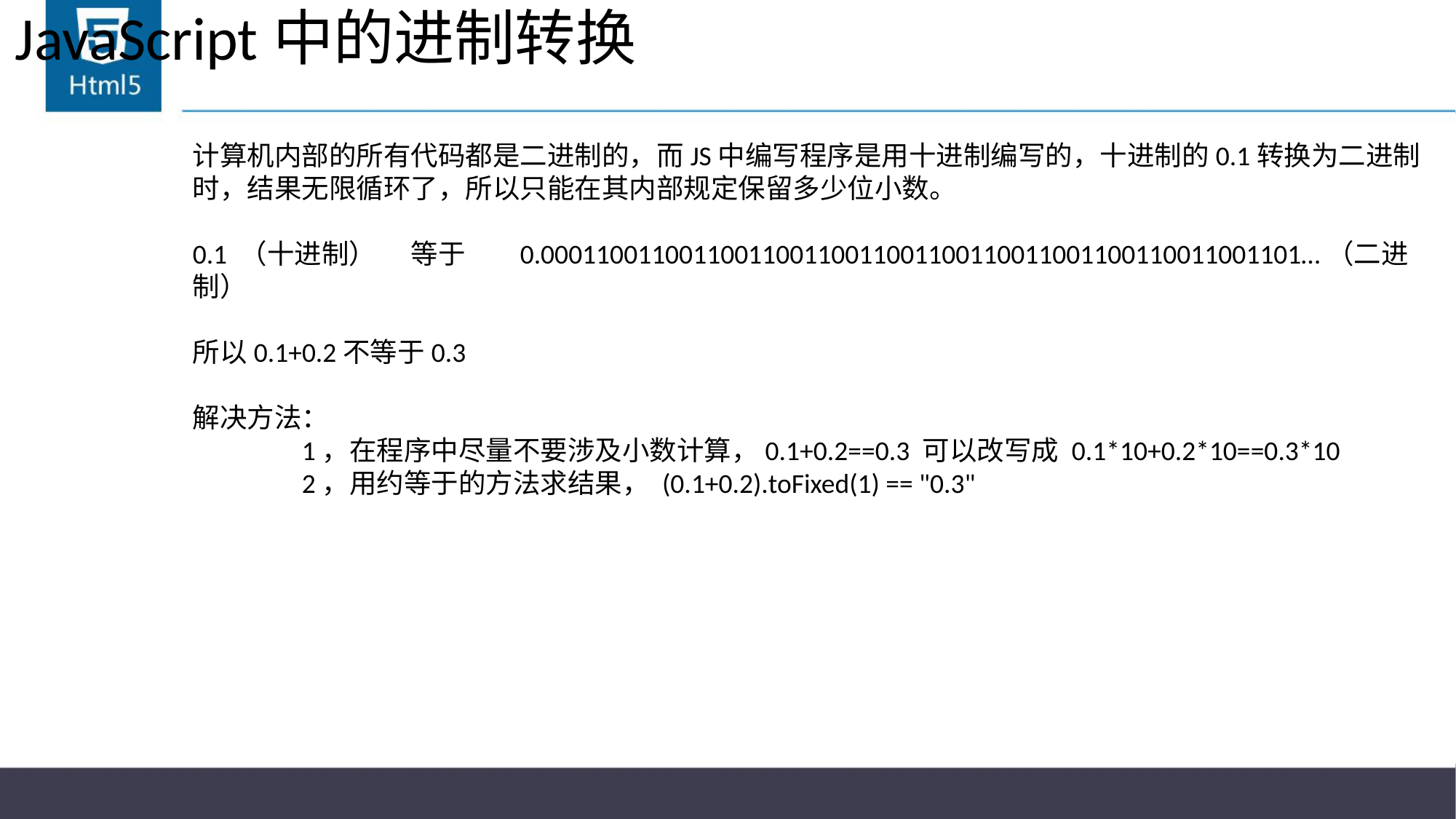

# JavaScript中的进制转换
计算机内部的所有代码都是二进制的，而JS中编写程序是用十进制编写的，十进制的0.1转换为二进制时，结果无限循环了，所以只能在其内部规定保留多少位小数。

0.1 （十进制）	等于	0.0001100110011001100110011001100110011001100110011001101…（二进制）

所以0.1+0.2不等于0.3

解决方法：
	1，在程序中尽量不要涉及小数计算，0.1+0.2==0.3 可以改写成 0.1*10+0.2*10==0.3*10
	2，用约等于的方法求结果， (0.1+0.2).toFixed(1) == "0.3"